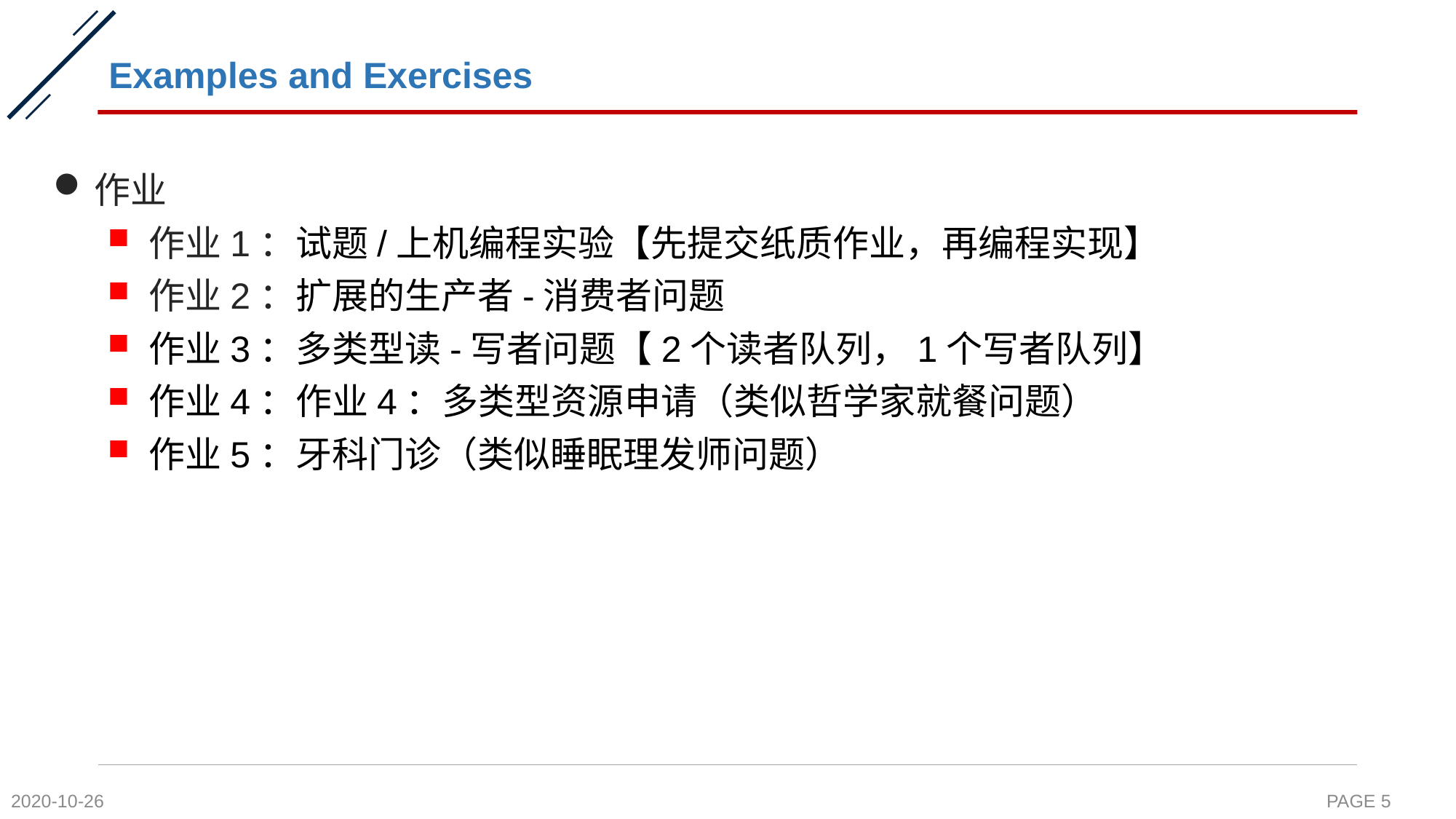

# Examples and Exercises
作业
作业1：试题/上机编程实验【先提交纸质作业，再编程实现】
作业2：扩展的生产者-消费者问题
作业3：多类型读-写者问题【2个读者队列，1个写者队列】
作业4：作业4：多类型资源申请（类似哲学家就餐问题）
作业5：牙科门诊（类似睡眠理发师问题）
2020-10-26
PAGE 5